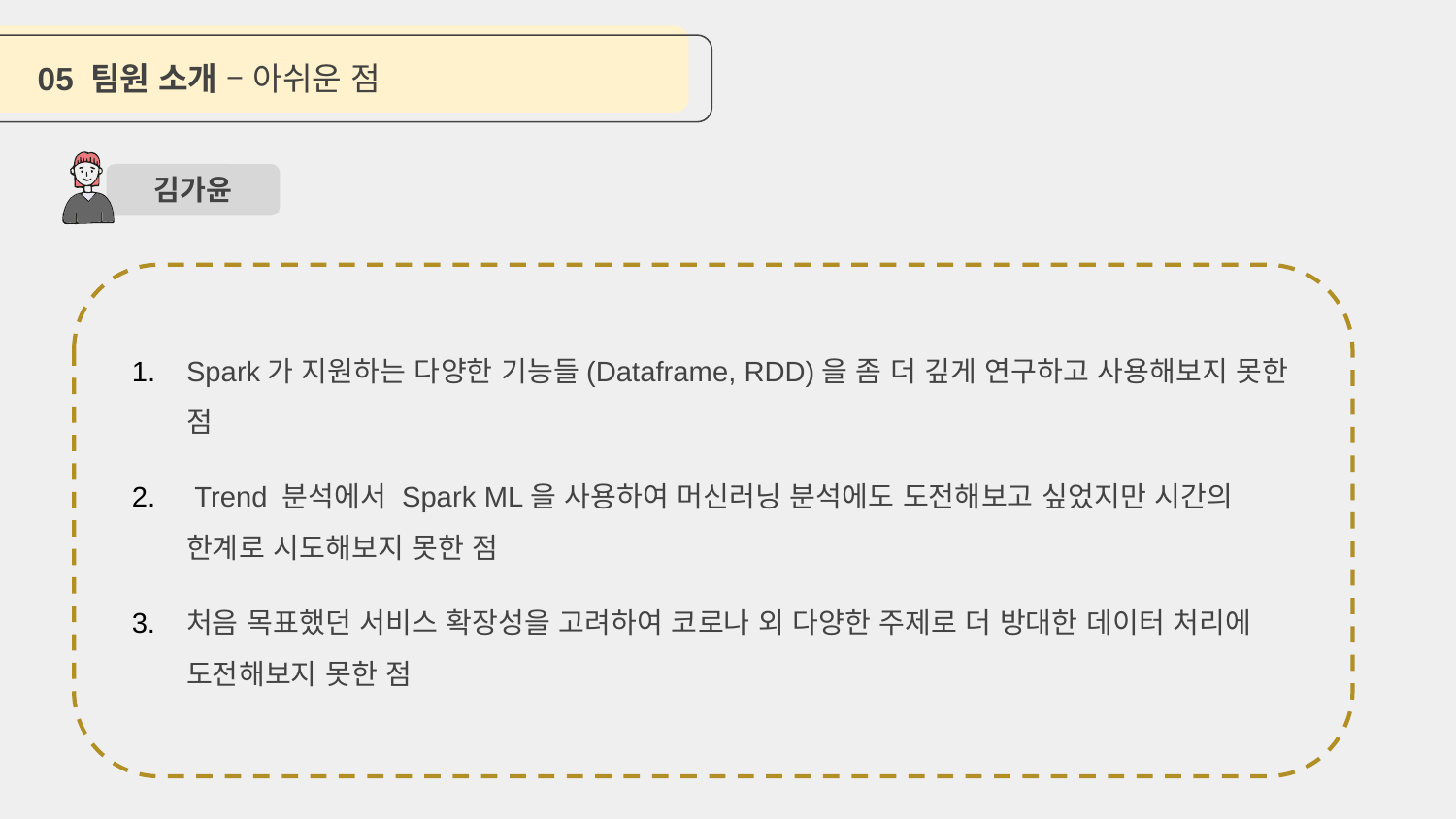

05 팀원 소개 – 아쉬운 점

김가윤

Spark가 지원하는 다양한 기능들(Dataframe, RDD)을 좀 더 깊게 연구하고 사용해보지 못한 점
 Trend 분석에서 Spark ML을 사용하여 머신러닝 분석에도 도전해보고 싶었지만 시간의 한계로 시도해보지 못한 점
처음 목표했던 서비스 확장성을 고려하여 코로나 외 다양한 주제로 더 방대한 데이터 처리에 도전해보지 못한 점